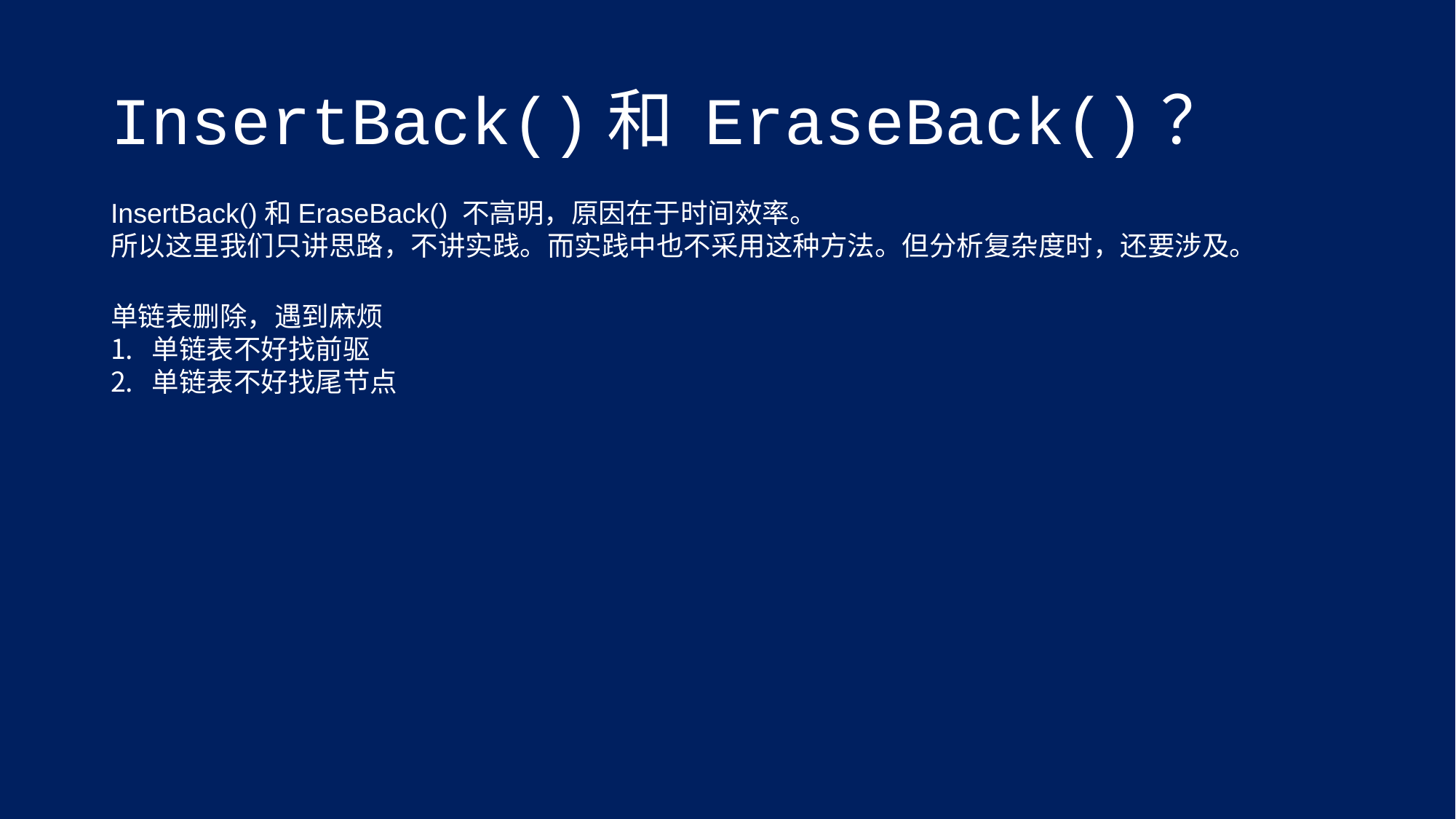

# InsertBack()和 EraseBack()？
InsertBack()和EraseBack() 不高明，原因在于时间效率。
所以这里我们只讲思路，不讲实践。而实践中也不采用这种方法。但分析复杂度时，还要涉及。
单链表删除，遇到麻烦
单链表不好找前驱
单链表不好找尾节点